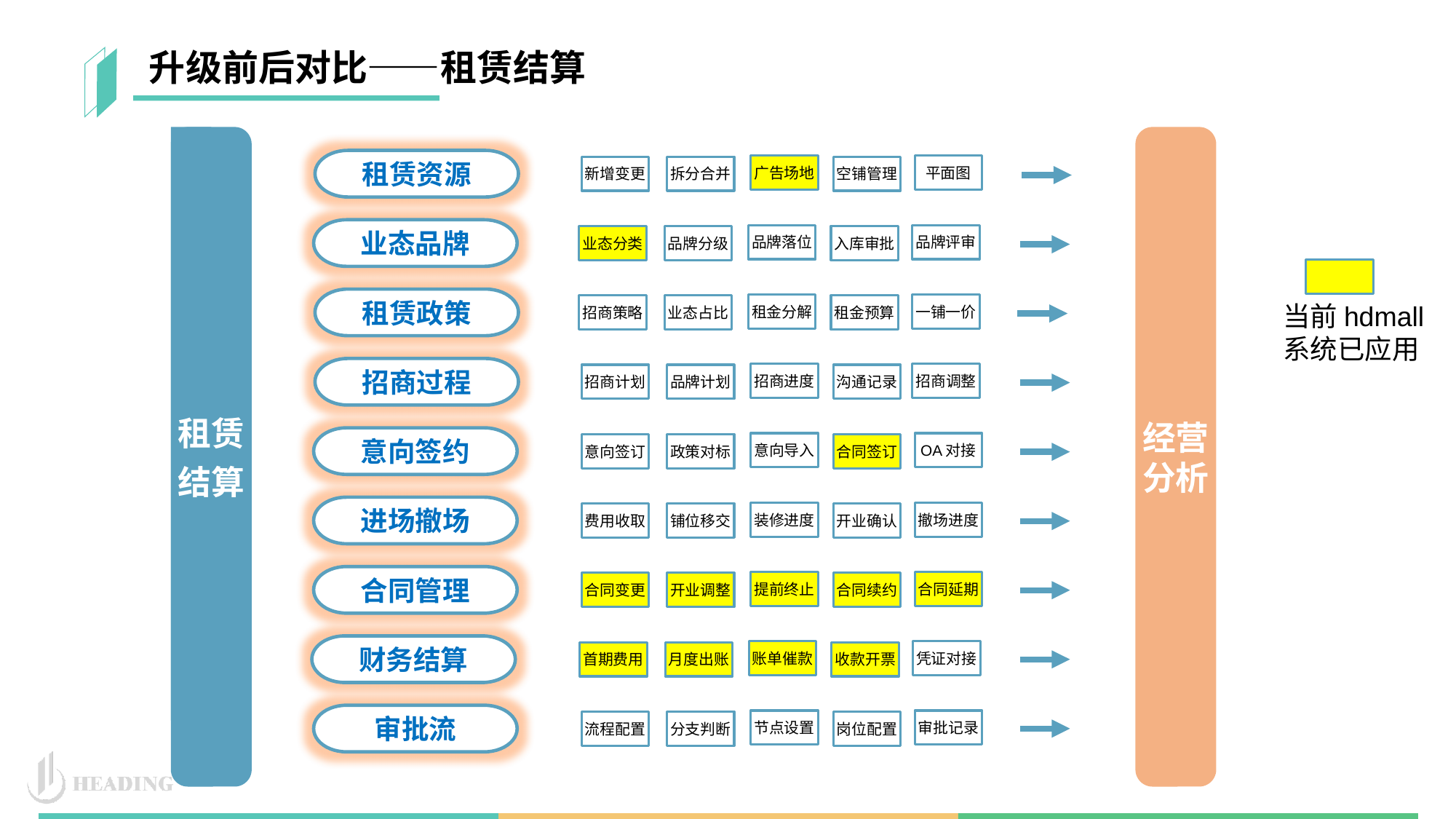

升级前后对比——租赁结算

经营分析
租赁
结算

租赁资源
广告场地
平面图
新增变更
拆分合并
空铺管理
业态品牌
品牌落位
品牌评审
业态分类
品牌分级
入库审批

租赁政策
当前hdmall
系统已应用
租金分解
一铺一价
招商策略
业态占比
租金预算
招商过程
招商进度
招商调整
招商计划
品牌计划
沟通记录
意向签约
意向导入
OA对接
意向签订
政策对标
合同签订
进场撤场
装修进度
撤场进度
费用收取
铺位移交
开业确认
合同管理
提前终止
合同延期
合同变更
开业调整
合同续约
财务结算
账单催款
凭证对接
首期费用
月度出账
收款开票
审批流
节点设置
审批记录
流程配置
分支判断
岗位配置